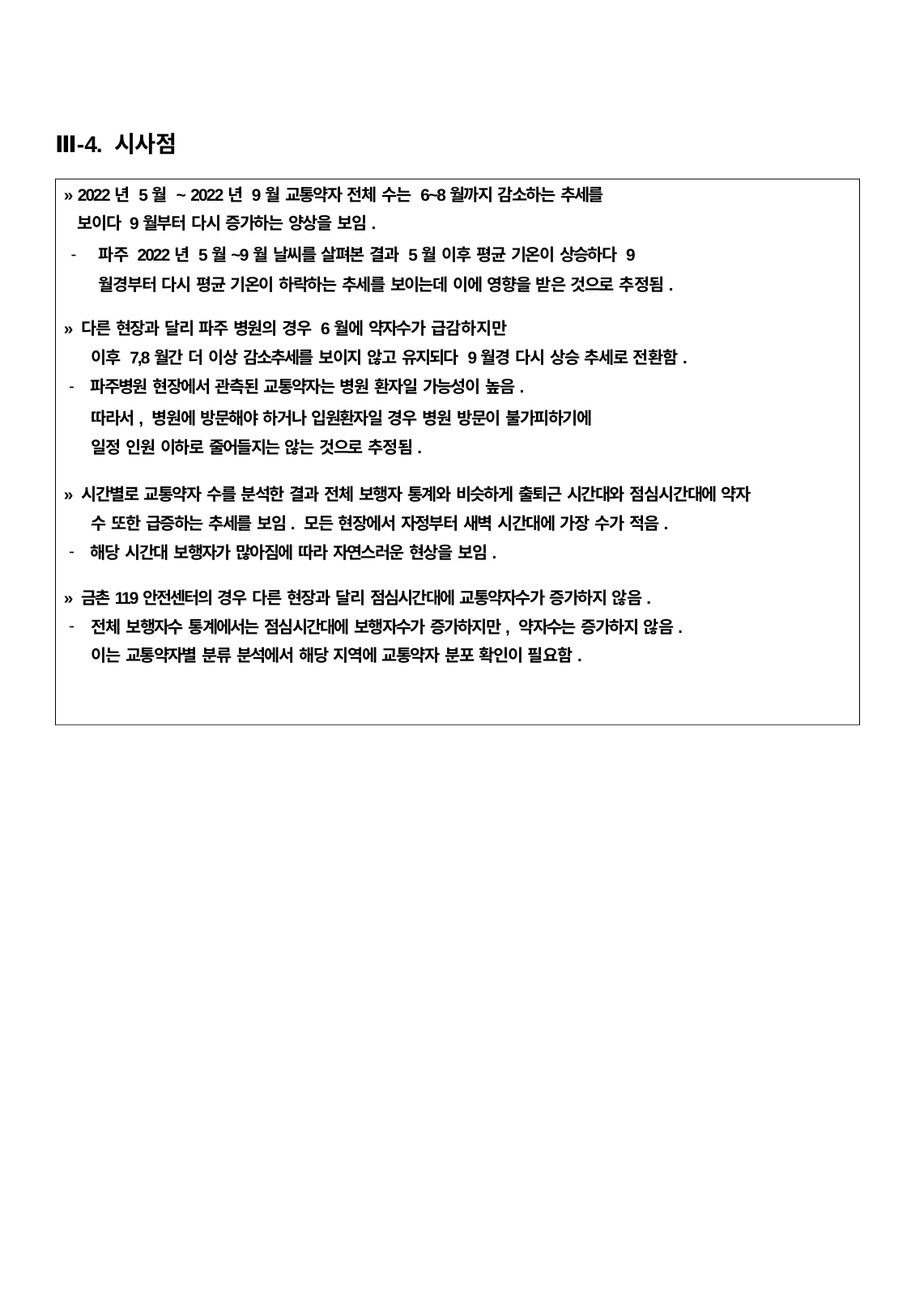

Ⅲ-4. 시사점
» 2022년 5월 ~ 2022년 9월 교통약자 전체 수는 6~8월까지 감소하는 추세를 보이다 9월부터 다시 증가하는 양상을 보임.
파주 2022년 5월~9월 날씨를 살펴본 결과 5월 이후 평균 기온이 상승하다 9월경부터 다시 평균 기온이 하락하는 추세를 보이는데 이에 영향을 받은 것으로 추정됨.

» 다른 현장과 달리 파주 병원의 경우 6월에 약자수가 급감하지만
이후 7,8월간 더 이상 감소추세를 보이지 않고 유지되다 9월경 다시 상승 추세로 전환함.
파주병원 현장에서 관측된 교통약자는 병원 환자일 가능성이 높음.
따라서, 병원에 방문해야 하거나 입원환자일 경우 병원 방문이 불가피하기에 일정 인원 이하로 줄어들지는 않는 것으로 추정됨.

» 시간별로 교통약자 수를 분석한 결과 전체 보행자 통계와 비슷하게 출퇴근 시간대와 점심시간대에 약자 수 또한 급증하는 추세를 보임. 모든 현장에서 자정부터 새벽 시간대에 가장 수가 적음.
해당 시간대 보행자가 많아짐에 따라 자연스러운 현상을 보임.

» 금촌119안전센터의 경우 다른 현장과 달리 점심시간대에 교통약자수가 증가하지 않음.
전체 보행자수 통계에서는 점심시간대에 보행자수가 증가하지만, 약자수는 증가하지 않음. 이는 교통약자별 분류 분석에서 해당 지역에 교통약자 분포 확인이 필요함.